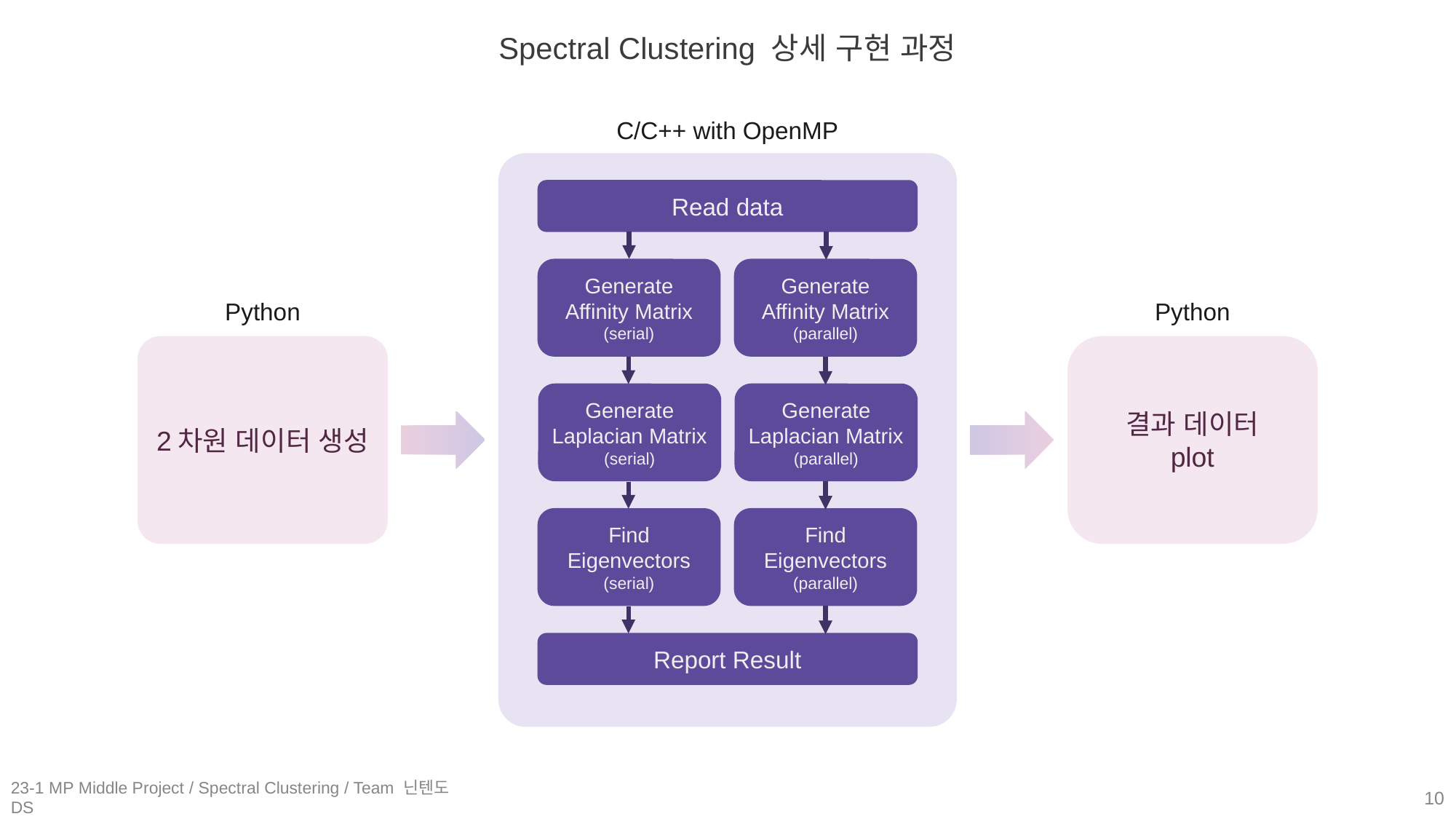

Spectral Clustering 상세 구현 과정
C/C++ with OpenMP

Read data
Generate
Affinity Matrix
(serial)
Generate
Affinity Matrix
(parallel)
Python
Python
2차원 데이터 생성
결과 데이터
plot
Generate Laplacian Matrix
(serial)
Generate Laplacian Matrix
(parallel)

Find Eigenvectors
(serial)
Find Eigenvectors
(parallel)
Report Result
23-1 MP Middle Project / Spectral Clustering / Team 닌텐도 DS
10